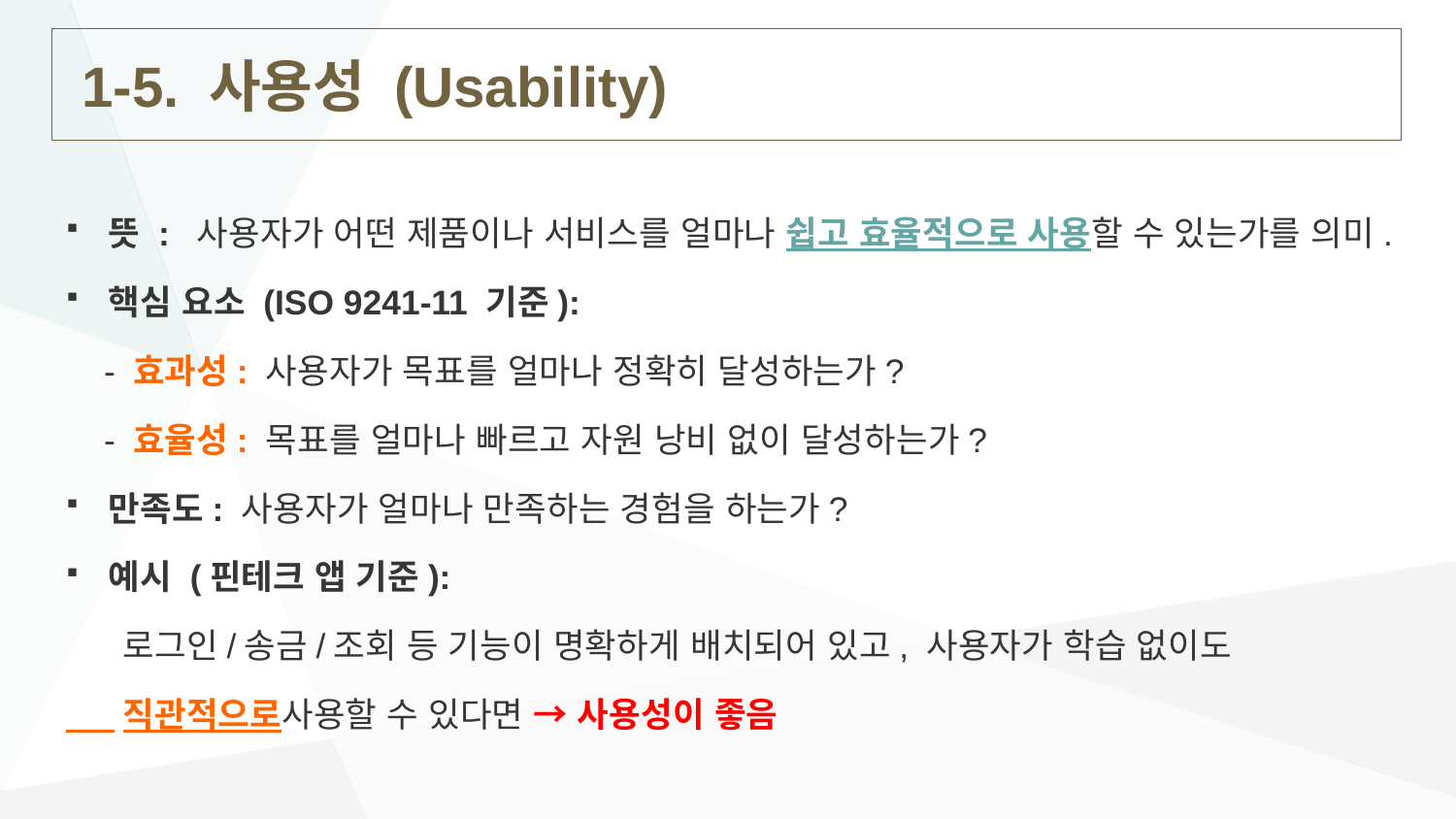

# 1-5. 사용성 (Usability)
뜻 :  사용자가 어떤 제품이나 서비스를 얼마나 쉽고 효율적으로 사용할 수 있는가를 의미.
핵심 요소 (ISO 9241-11 기준):
    - 효과성: 사용자가 목표를 얼마나 정확히 달성하는가?
    - 효율성: 목표를 얼마나 빠르고 자원 낭비 없이 달성하는가?
만족도: 사용자가 얼마나 만족하는 경험을 하는가?
예시 (핀테크 앱 기준):
     로그인/송금/조회 등 기능이 명확하게 배치되어 있고, 사용자가 학습 없이도
     직관적으로사용할 수 있다면 → 사용성이 좋음